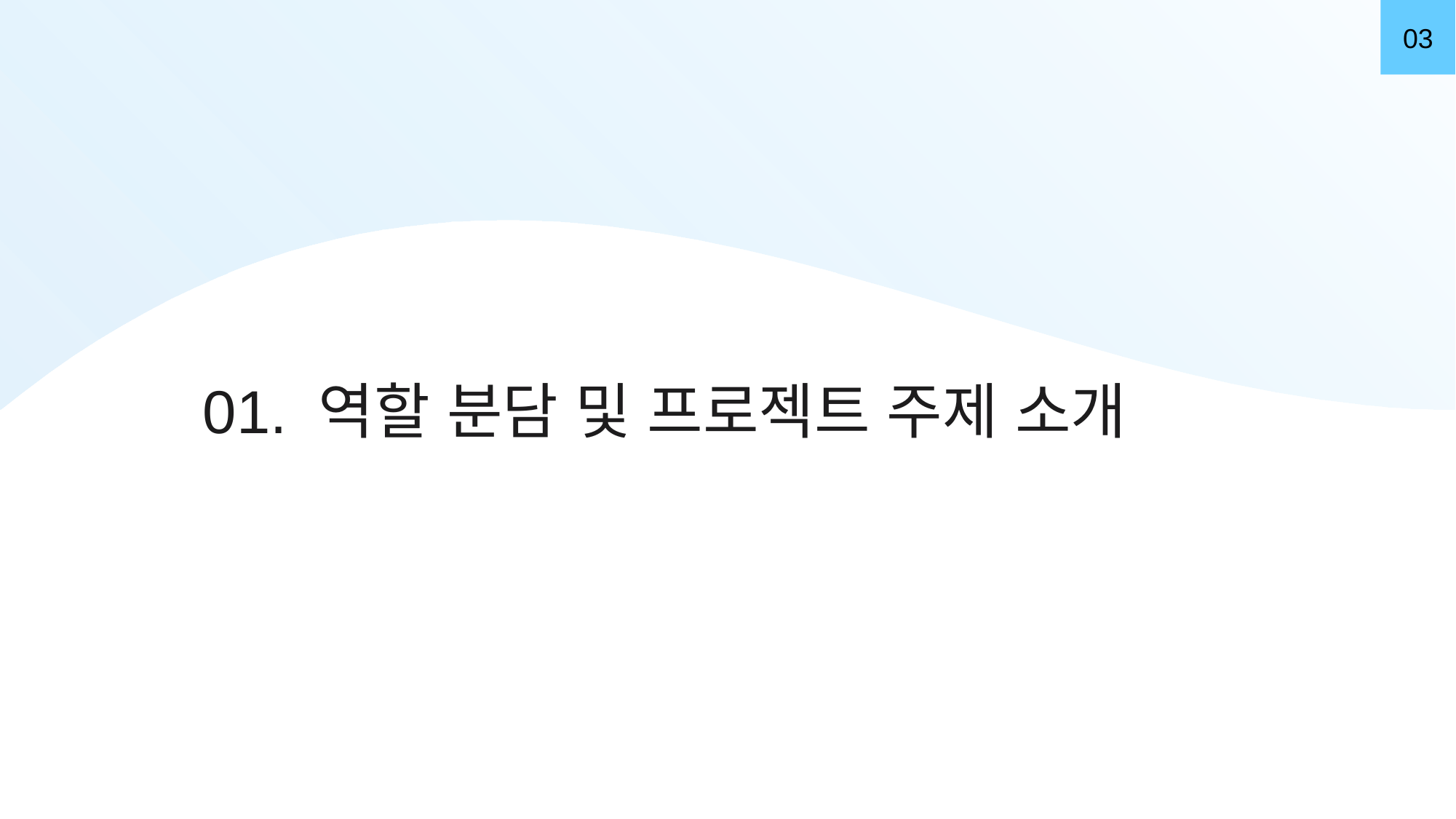

03
01. 역할 분담 및 프로젝트 주제 소개